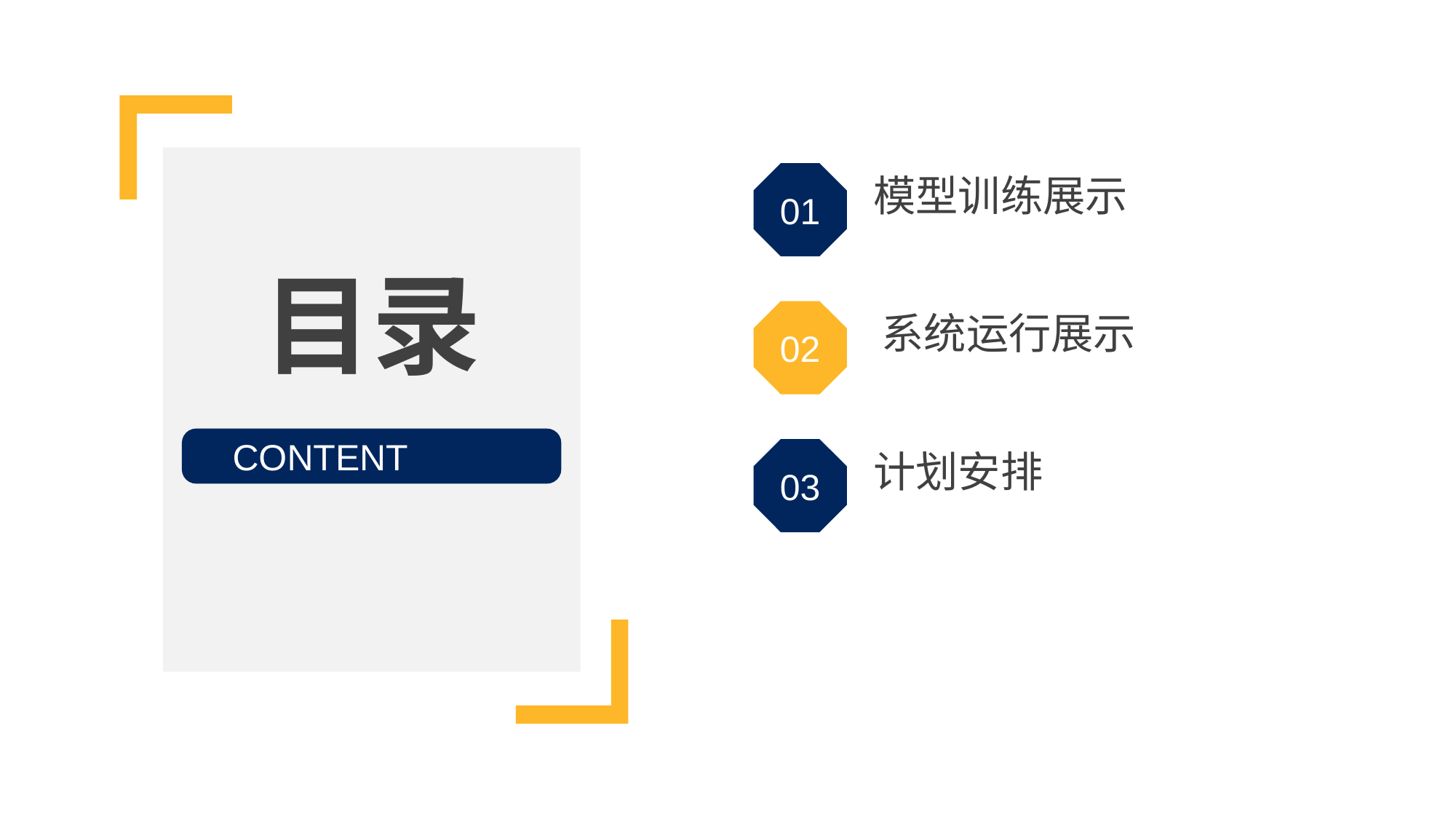

01
模型训练展示
目录
02
系统运行展示
CONTENT

03
计划安排